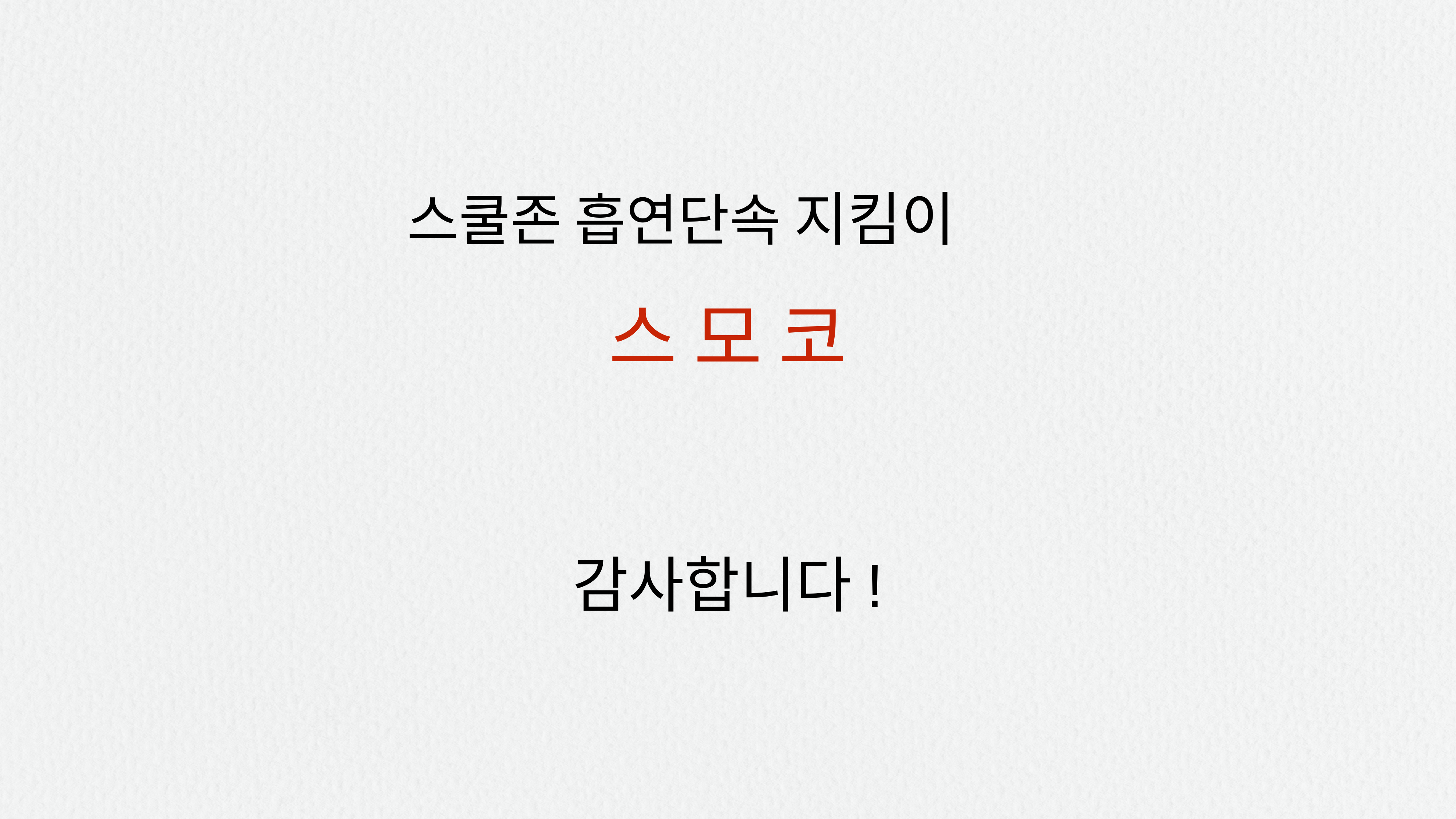

스쿨존 흡연단속 지킴이
스 모 코
감사합니다!